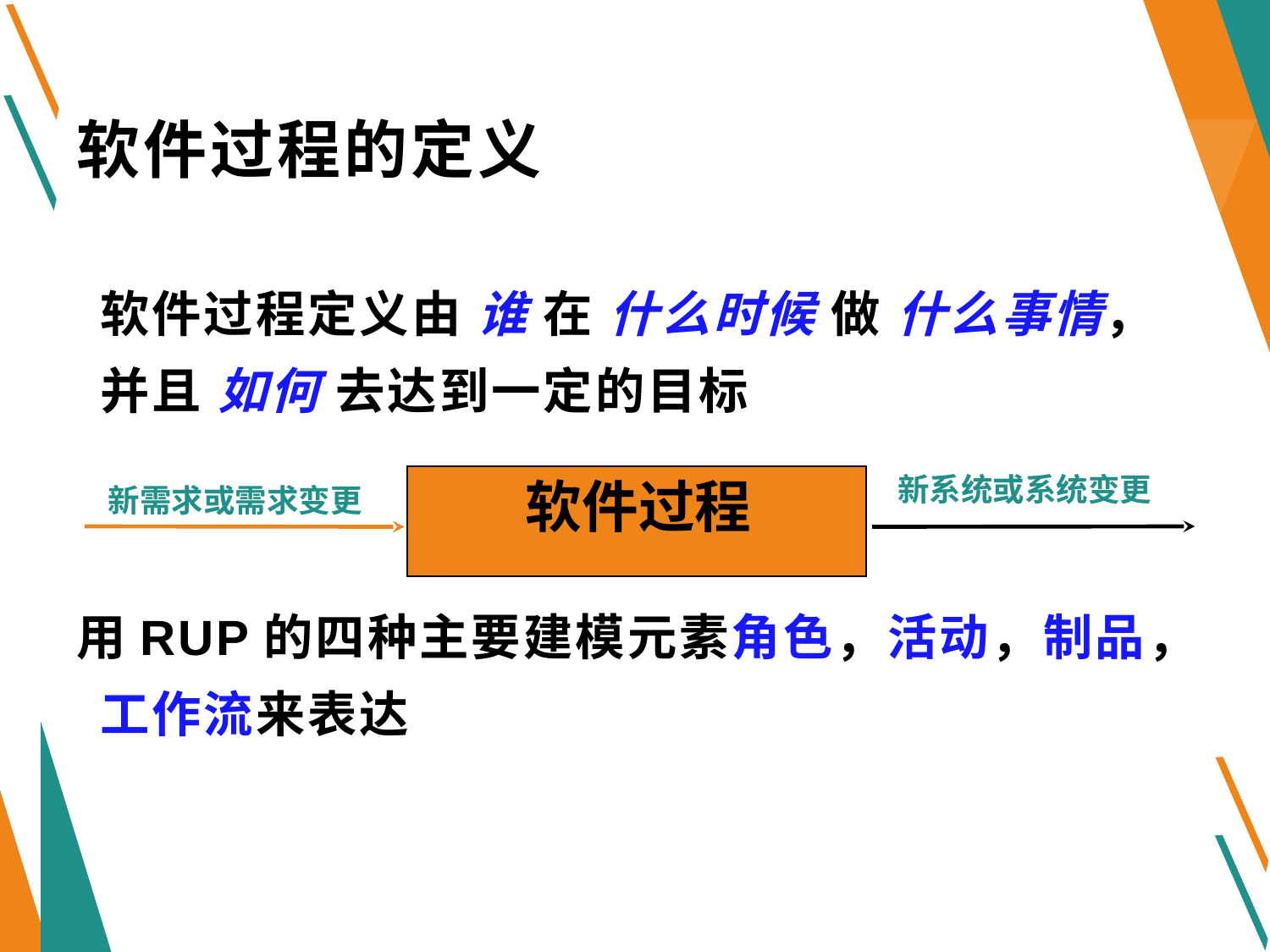

# 软件过程的定义
	软件过程定义由 谁 在 什么时候 做 什么事情，并且 如何 去达到一定的目标

用RUP的四种主要建模元素角色，活动，制品，工作流来表达

新系统或系统变更
新需求或需求变更
软件过程